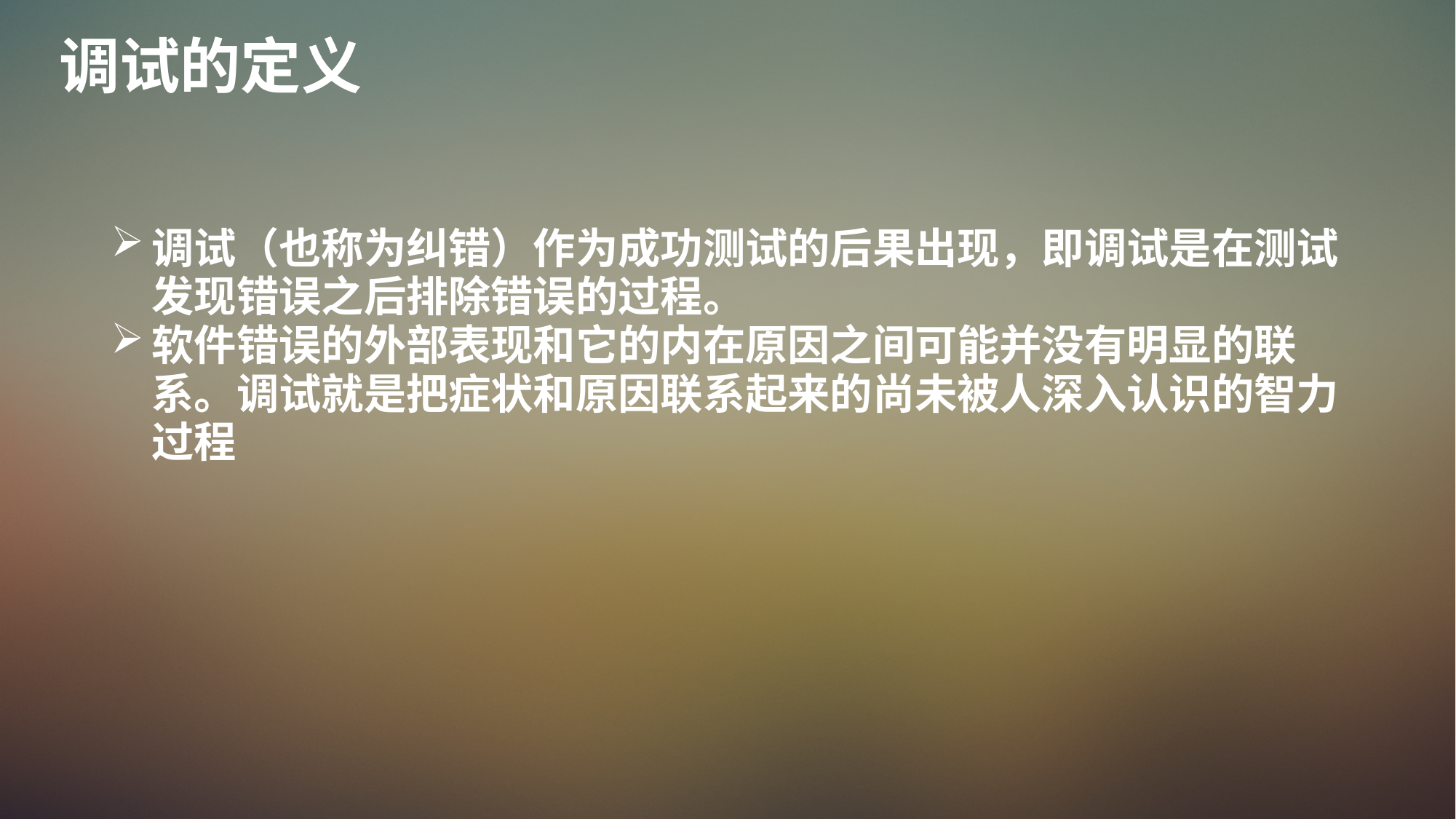

调试的定义
调试（也称为纠错）作为成功测试的后果出现，即调试是在测试发现错误之后排除错误的过程。
软件错误的外部表现和它的内在原因之间可能并没有明显的联系。调试就是把症状和原因联系起来的尚未被人深入认识的智力过程